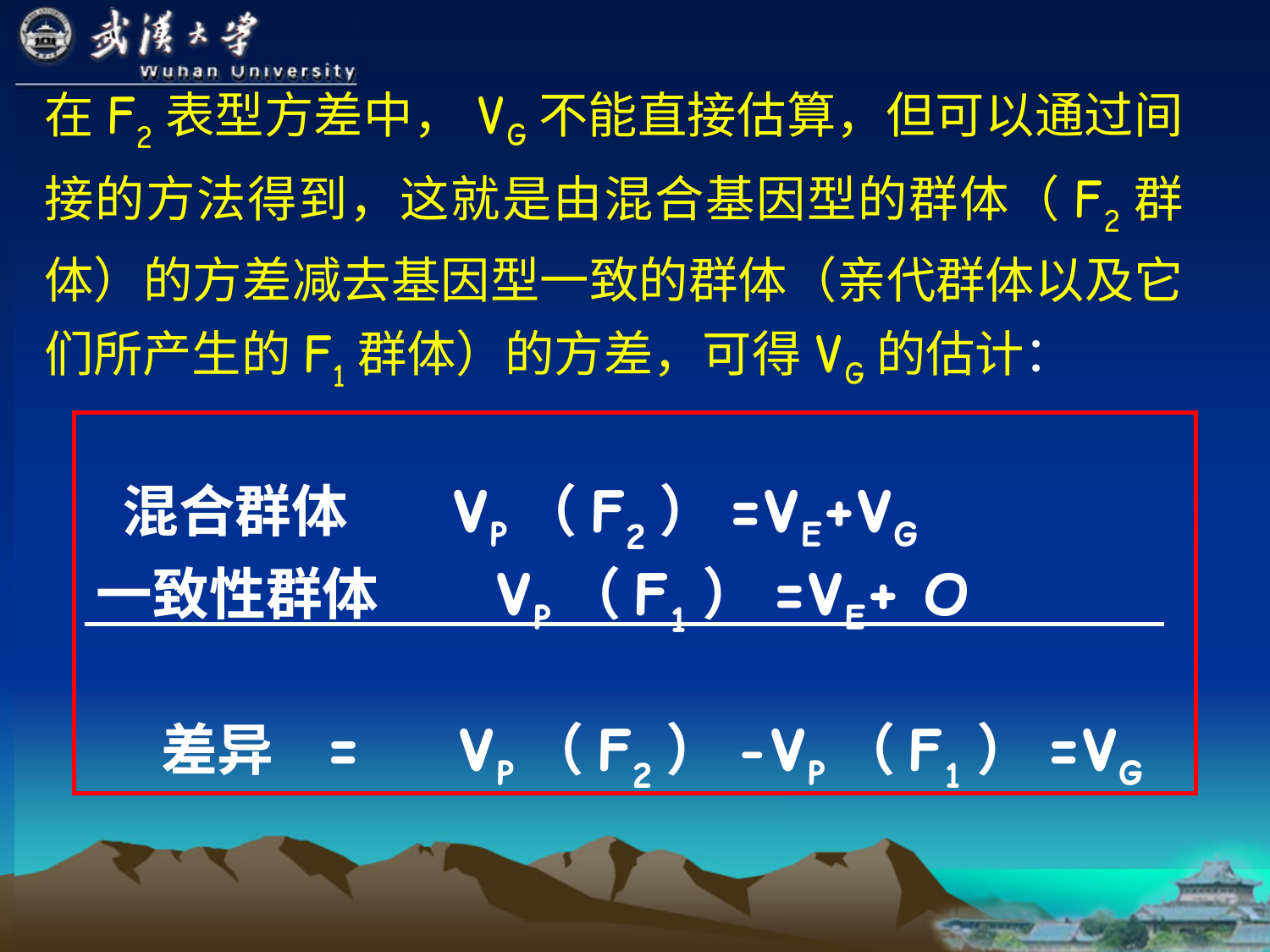

在F2表型方差中，VG不能直接估算，但可以通过间接的方法得到，这就是由混合基因型的群体（F2群体）的方差减去基因型一致的群体（亲代群体以及它们所产生的F1群体）的方差，可得VG的估计：

     混合群体       VP（F2）=VE+VG
   一致性群体        VP（F1）=VE+ O

        差异   =    VP（F2）-VP（F1）=VG